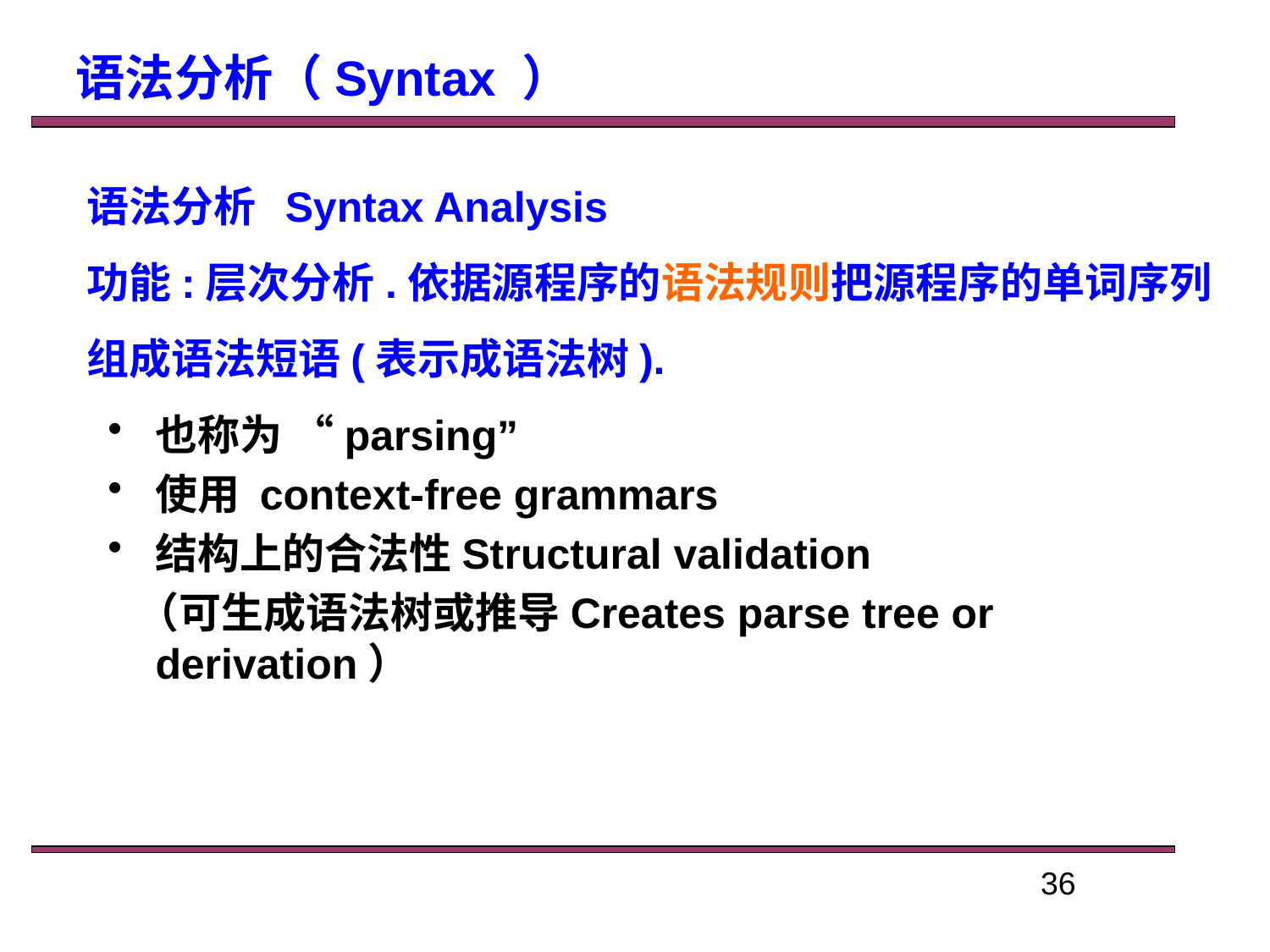

语法分析（Syntax ）
语法分析  Syntax Analysis
功能:层次分析.依据源程序的语法规则把源程序的单词序列组成语法短语(表示成语法树).
也称为 “parsing”
使用 context-free grammars
结构上的合法性Structural validation
  （可生成语法树或推导Creates parse tree or  derivation）
36